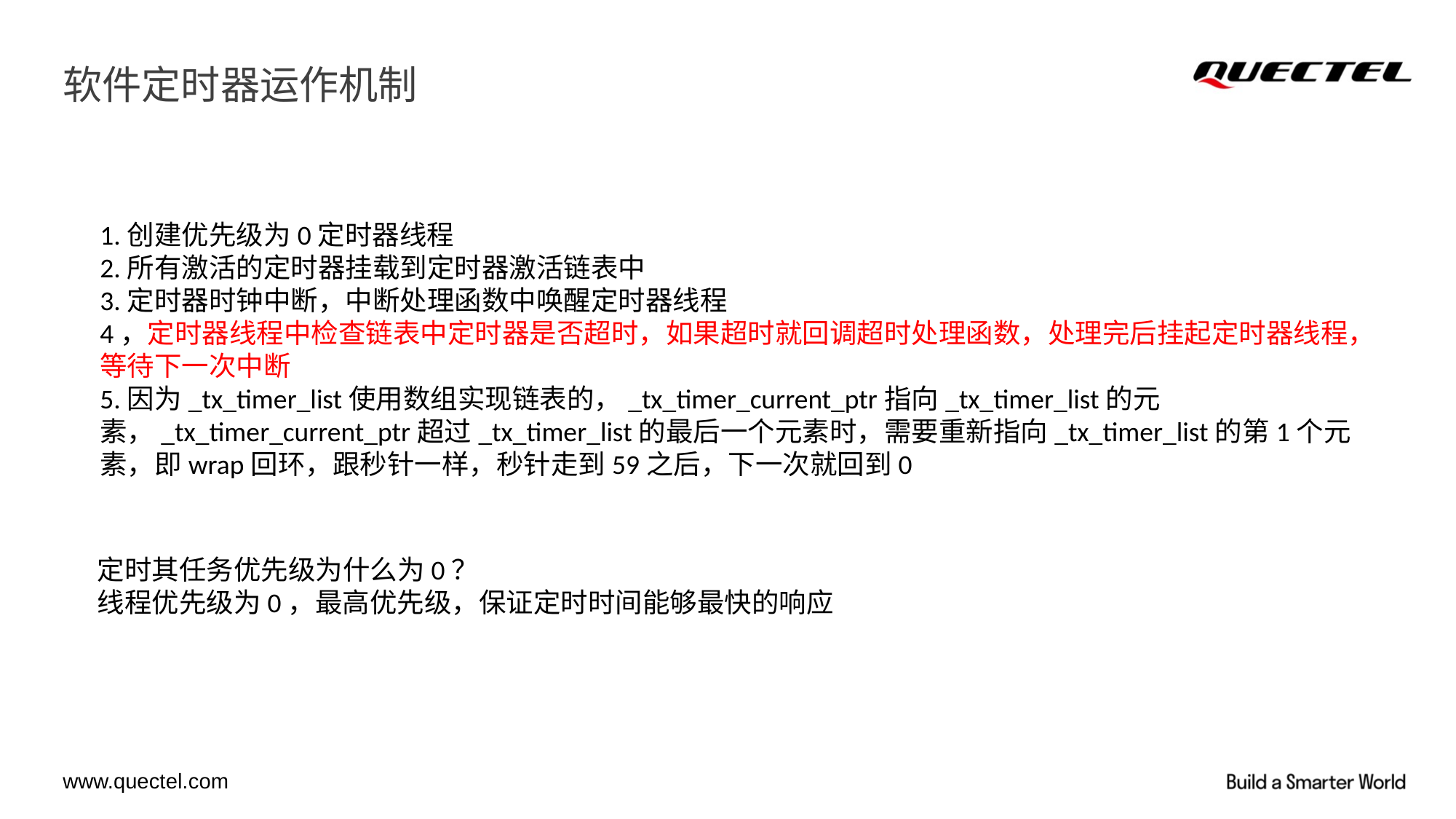

# 软件定时器运作机制
1.创建优先级为0定时器线程
2.所有激活的定时器挂载到定时器激活链表中
3.定时器时钟中断，中断处理函数中唤醒定时器线程
4，定时器线程中检查链表中定时器是否超时，如果超时就回调超时处理函数，处理完后挂起定时器线程，等待下一次中断
5.因为_tx_timer_list使用数组实现链表的，_tx_timer_current_ptr指向_tx_timer_list的元素，_tx_timer_current_ptr超过_tx_timer_list的最后一个元素时，需要重新指向_tx_timer_list的第1个元素，即wrap回环，跟秒针一样，秒针走到59之后，下一次就回到0

定时其任务优先级为什么为0？
线程优先级为0，最高优先级，保证定时时间能够最快的响应